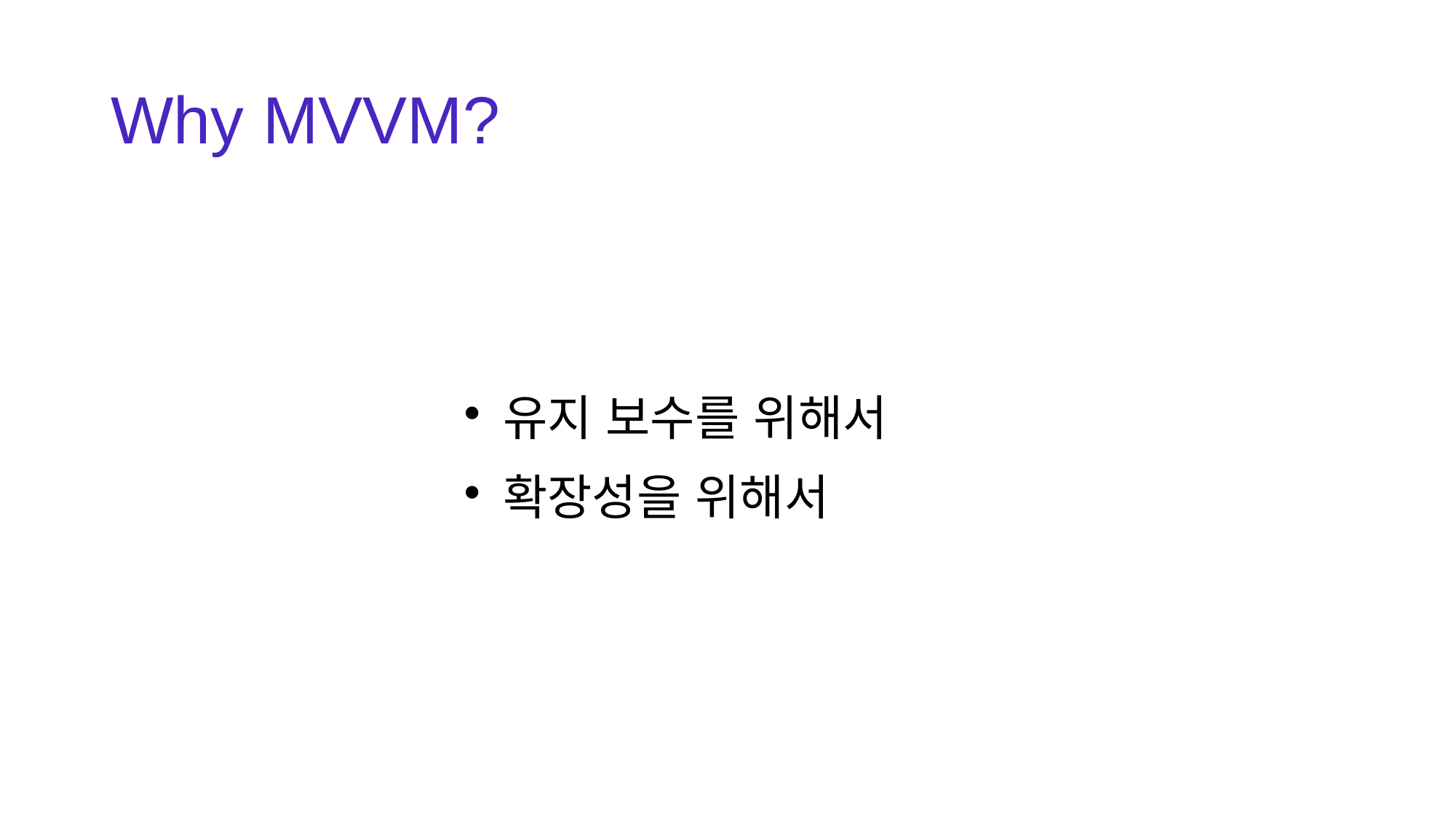

# Why MVVM?
유지 보수를 위해서
확장성을 위해서